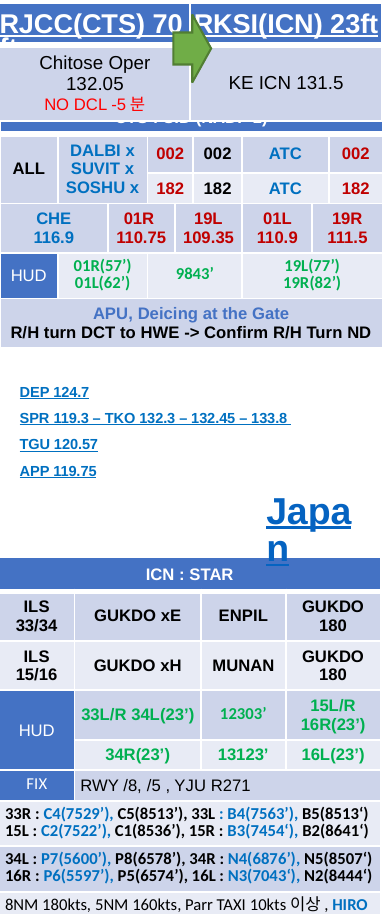

| RJCC(CTS) 70ft | RKSI(ICN) 23ft |
| --- | --- |
| Chitose Oper 132.05 NO DCL -5분 | KE ICN 131.5 |

| CTS : SID (NADP 1) |  |  |  |  |  |  |  |  |
| --- | --- | --- | --- | --- | --- | --- | --- | --- |
| ALL | DALBI x SUVIT x SOSHU x |  | 002 |  | 002 | ATC |  | 002 |
|  |  |  | 182 |  | 182 | ATC |  | 182 |
| CHE 116.9 |  | 01R 110.75 |  | 19L 109.35 |  | 01L 110.9 | 19R 111.5 |  |
| HUD | 01R(57’) 01L(62’) |  | 9843’ |  |  | 19L(77’) 19R(82’) |  |  |
| APU, Deicing at the Gate R/H turn DCT to HWE -> Confirm R/H Turn ND |  |  |  |  |  |  |  |  |
DEP 124.7
SPR 119.3 – TKO 132.3 – 132.45 – 133.8
TGU 120.57
APP 119.75
Japan
| ICN : STAR |  |  |  |
| --- | --- | --- | --- |
| ILS 33/34 | GUKDO xE | ENPIL | GUKDO 180 |
| ILS 15/16 | GUKDO xH | MUNAN | GUKDO 180 |
| HUD | 33L/R 34L(23’) | 12303’ | 15L/R 16R(23’) |
|  | 34R(23’) | 13123’ | 16L(23’) |
| FIX | RWY /8, /5 , YJU R271 |  |  |
| 33R : C4(7529’), C5(8513’), 33L : B4(7563’), B5(8513‘) 15L : C2(7522’), C1(8536’), 15R : B3(7454‘), B2(8641‘) |  |  |  |
| 34L : P7(5600’), P8(6578’), 34R : N4(6876’), N5(8507‘) 16R : P6(5597’), P5(6574’), 16L : N3(7043‘), N2(8444‘) |  |  |  |
| 8NM 180kts, 5NM 160kts, Parr TAXI 10kts이상, HIRO |  |  |  |